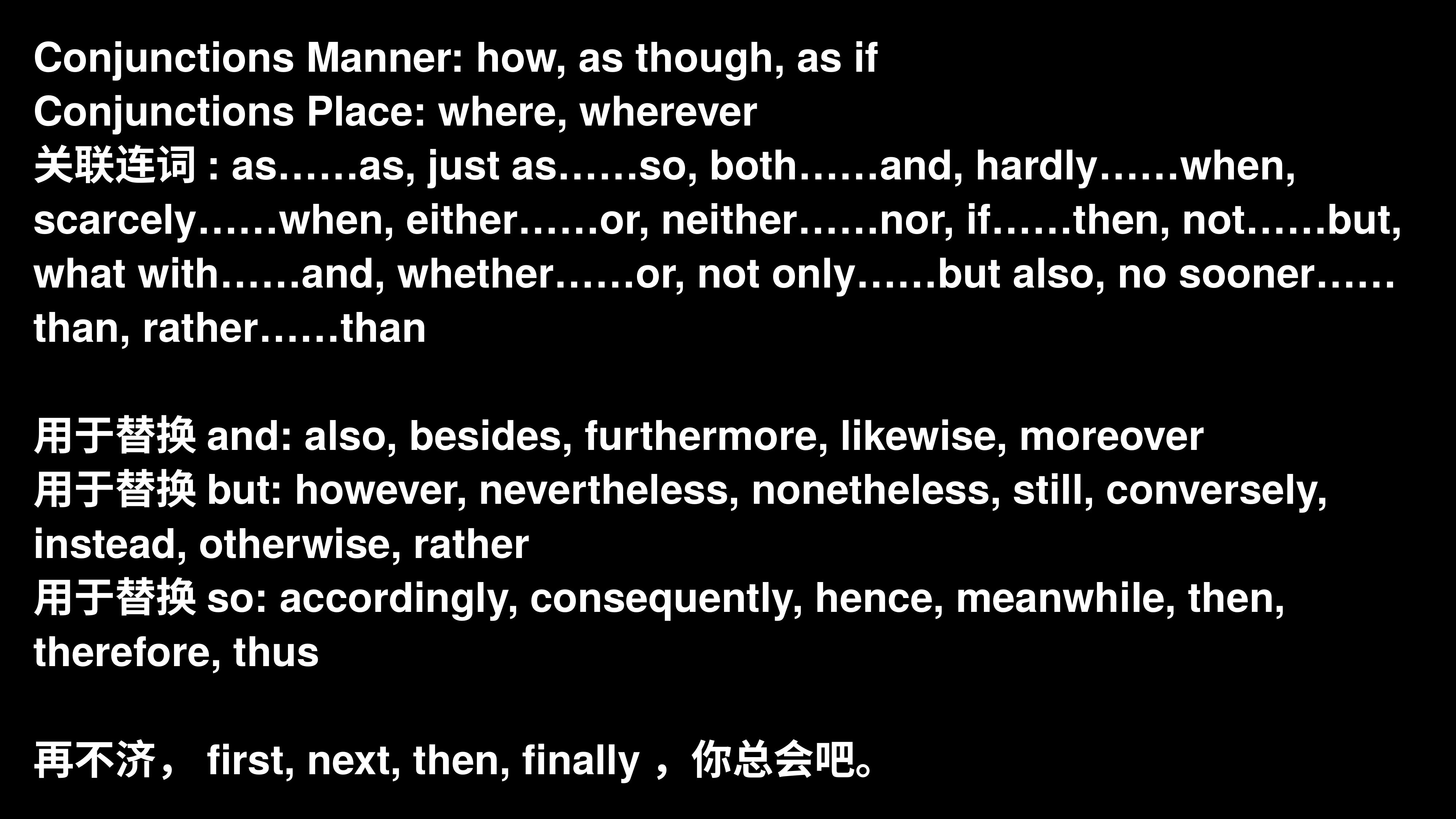

Conjunctions Manner: how, as though, as if
Conjunctions Place: where, wherever
关联连词: as……as, just as……so, both……and, hardly……when, scarcely……when, either……or, neither……nor, if……then, not……but, what with……and, whether……or, not only……but also, no sooner……than, rather……than

用于替换and: also, besides, furthermore, likewise, moreover
用于替换but: however, nevertheless, nonetheless, still, conversely, instead, otherwise, rather
用于替换so: accordingly, consequently, hence, meanwhile, then, therefore, thus

再不济，first, next, then, finally，你总会吧。